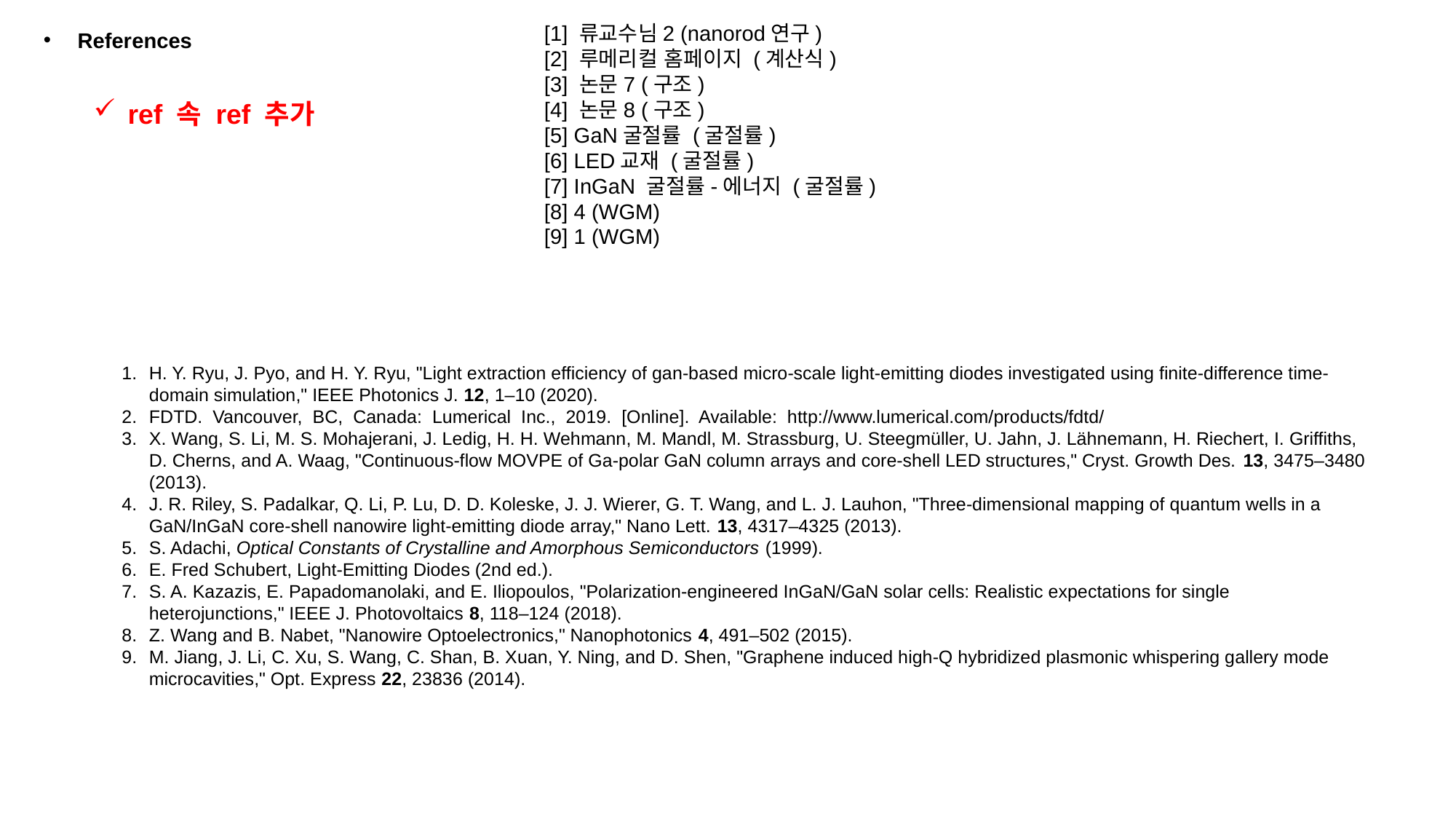

[1] 류교수님2 (nanorod연구)
[2] 루메리컬 홈페이지 (계산식)
[3] 논문7 (구조)
[4] 논문8 (구조)
[5] GaN굴절률 (굴절률)
[6] LED교재 (굴절률)
[7] InGaN 굴절률-에너지 (굴절률)
[8] 4 (WGM)
[9] 1 (WGM)
References
ref 속 ref 추가

H. Y. Ryu, J. Pyo, and H. Y. Ryu, "Light extraction efficiency of gan-based micro-scale light-emitting diodes investigated using finite-difference time-domain simulation," IEEE Photonics J. 12, 1–10 (2020).
FDTD.  Vancouver,  BC,  Canada:  Lumerical  Inc.,  2019.  [Online].  Available:  http://www.lumerical.com/products/fdtd/
X. Wang, S. Li, M. S. Mohajerani, J. Ledig, H. H. Wehmann, M. Mandl, M. Strassburg, U. Steegmüller, U. Jahn, J. Lähnemann, H. Riechert, I. Griffiths, D. Cherns, and A. Waag, "Continuous-flow MOVPE of Ga-polar GaN column arrays and core-shell LED structures," Cryst. Growth Des. 13, 3475–3480 (2013).
J. R. Riley, S. Padalkar, Q. Li, P. Lu, D. D. Koleske, J. J. Wierer, G. T. Wang, and L. J. Lauhon, "Three-dimensional mapping of quantum wells in a GaN/InGaN core-shell nanowire light-emitting diode array," Nano Lett. 13, 4317–4325 (2013).
S. Adachi, Optical Constants of Crystalline and Amorphous Semiconductors (1999).
E. Fred Schubert, Light-Emitting Diodes (2nd ed.).
S. A. Kazazis, E. Papadomanolaki, and E. Iliopoulos, "Polarization-engineered InGaN/GaN solar cells: Realistic expectations for single heterojunctions," IEEE J. Photovoltaics 8, 118–124 (2018).
Z. Wang and B. Nabet, "Nanowire Optoelectronics," Nanophotonics 4, 491–502 (2015).
M. Jiang, J. Li, C. Xu, S. Wang, C. Shan, B. Xuan, Y. Ning, and D. Shen, "Graphene induced high-Q hybridized plasmonic whispering gallery mode microcavities," Opt. Express 22, 23836 (2014).